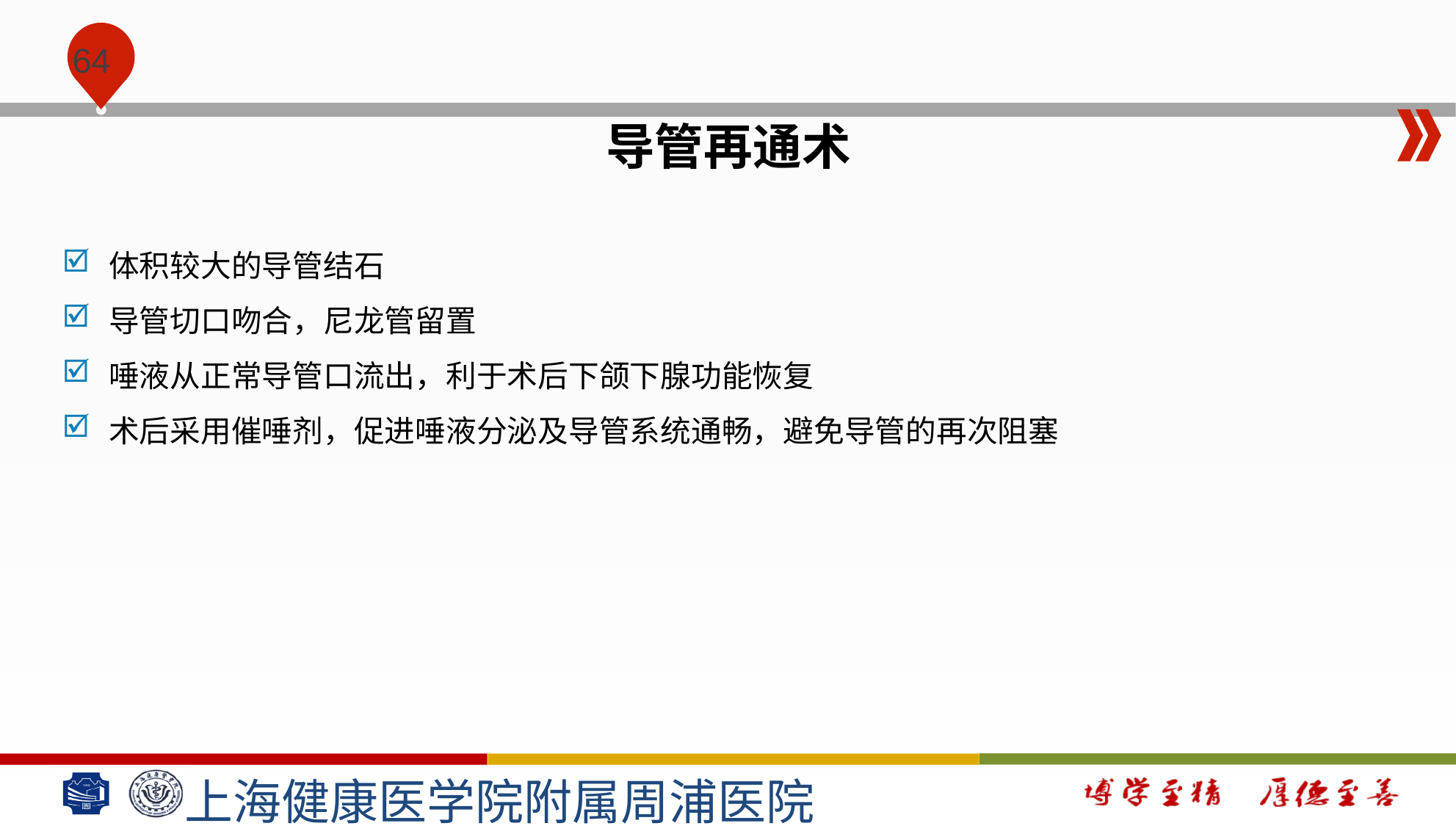

#

导管再通术
体积较大的导管结石
导管切口吻合，尼龙管留置
唾液从正常导管口流出，利于术后下颌下腺功能恢复
术后采用催唾剂，促进唾液分泌及导管系统通畅，避免导管的再次阻塞